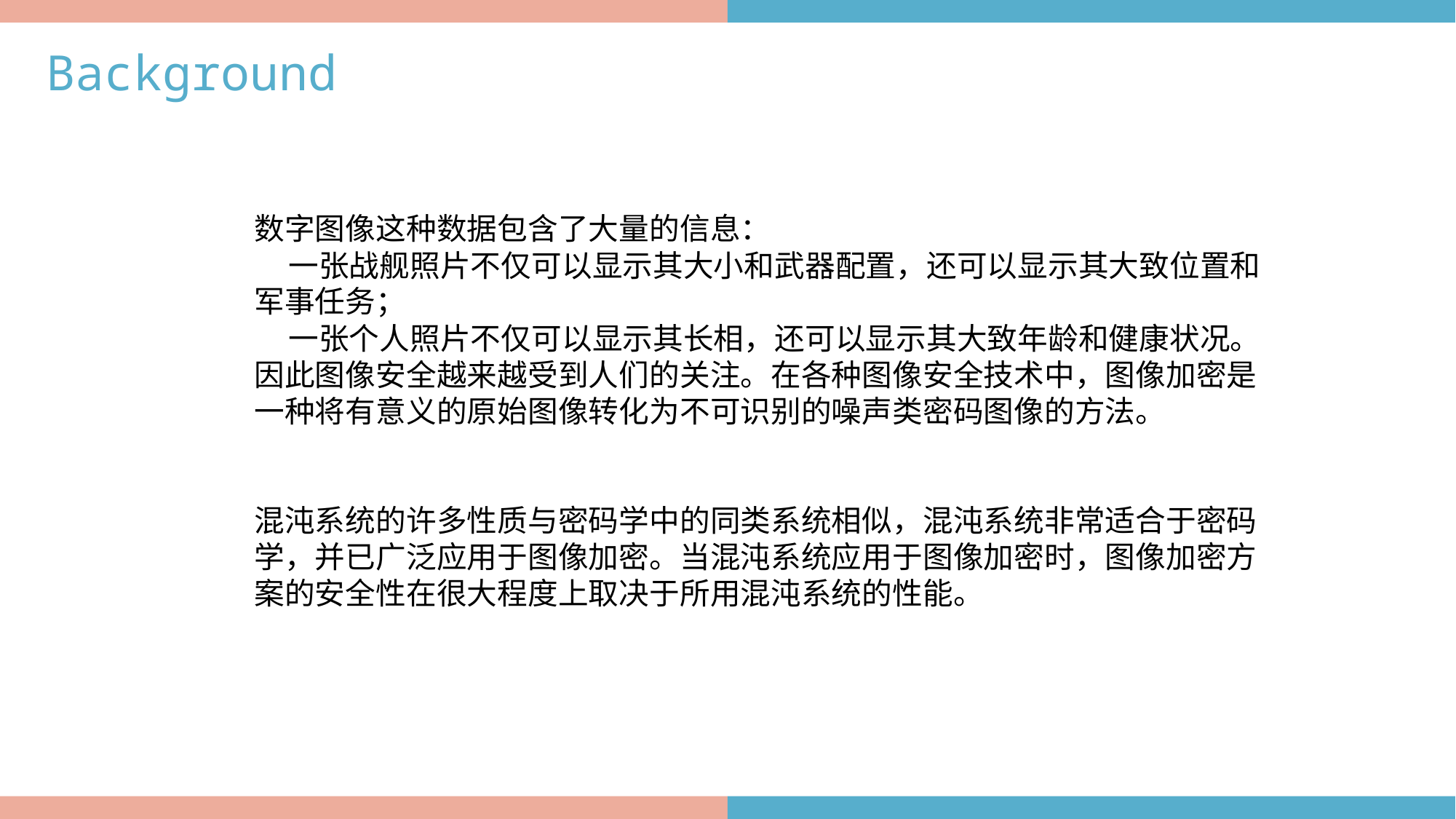

Background
数字图像这种数据包含了大量的信息：
    一张战舰照片不仅可以显示其大小和武器配置，还可以显示其大致位置和军事任务；
    一张个人照片不仅可以显示其长相，还可以显示其大致年龄和健康状况。
因此图像安全越来越受到人们的关注。在各种图像安全技术中，图像加密是一种将有意义的原始图像转化为不可识别的噪声类密码图像的方法。

混沌系统的许多性质与密码学中的同类系统相似，混沌系统非常适合于密码学，并已广泛应用于图像加密。当混沌系统应用于图像加密时，图像加密方案的安全性在很大程度上取决于所用混沌系统的性能。